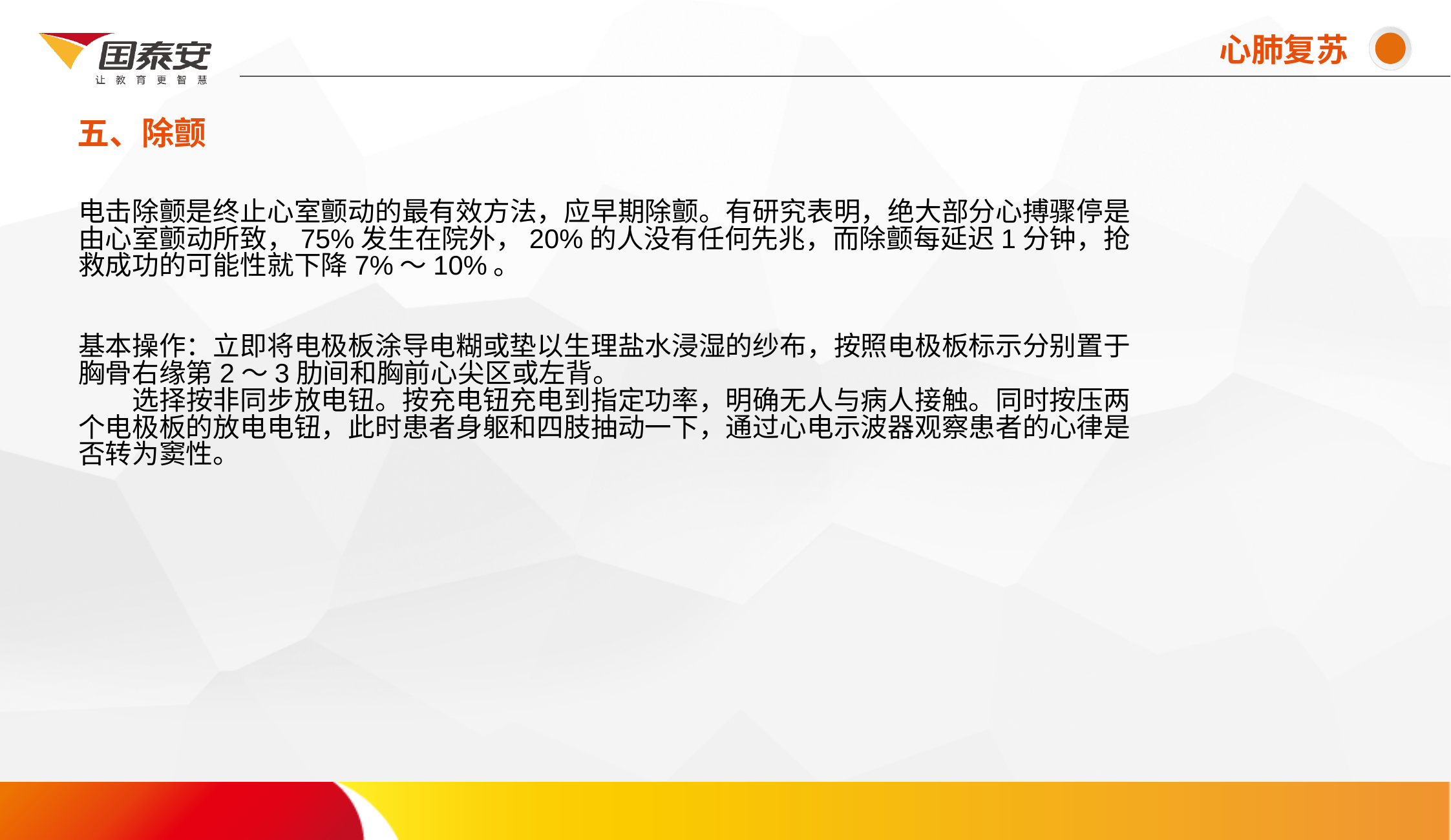

心肺复苏
五、除颤
# 电击除颤是终止心室颤动的最有效方法，应早期除颤。有研究表明，绝大部分心搏骤停是由心室颤动所致，75%发生在院外，20%的人没有任何先兆，而除颤每延迟1分钟，抢救成功的可能性就下降7%～10%。 基本操作：立即将电极板涂导电糊或垫以生理盐水浸湿的纱布，按照电极板标示分别置于胸骨右缘第2～3肋间和胸前心尖区或左背。 　　选择按非同步放电钮。按充电钮充电到指定功率，明确无人与病人接触。同时按压两个电极板的放电电钮，此时患者身躯和四肢抽动一下，通过心电示波器观察患者的心律是否转为窦性。